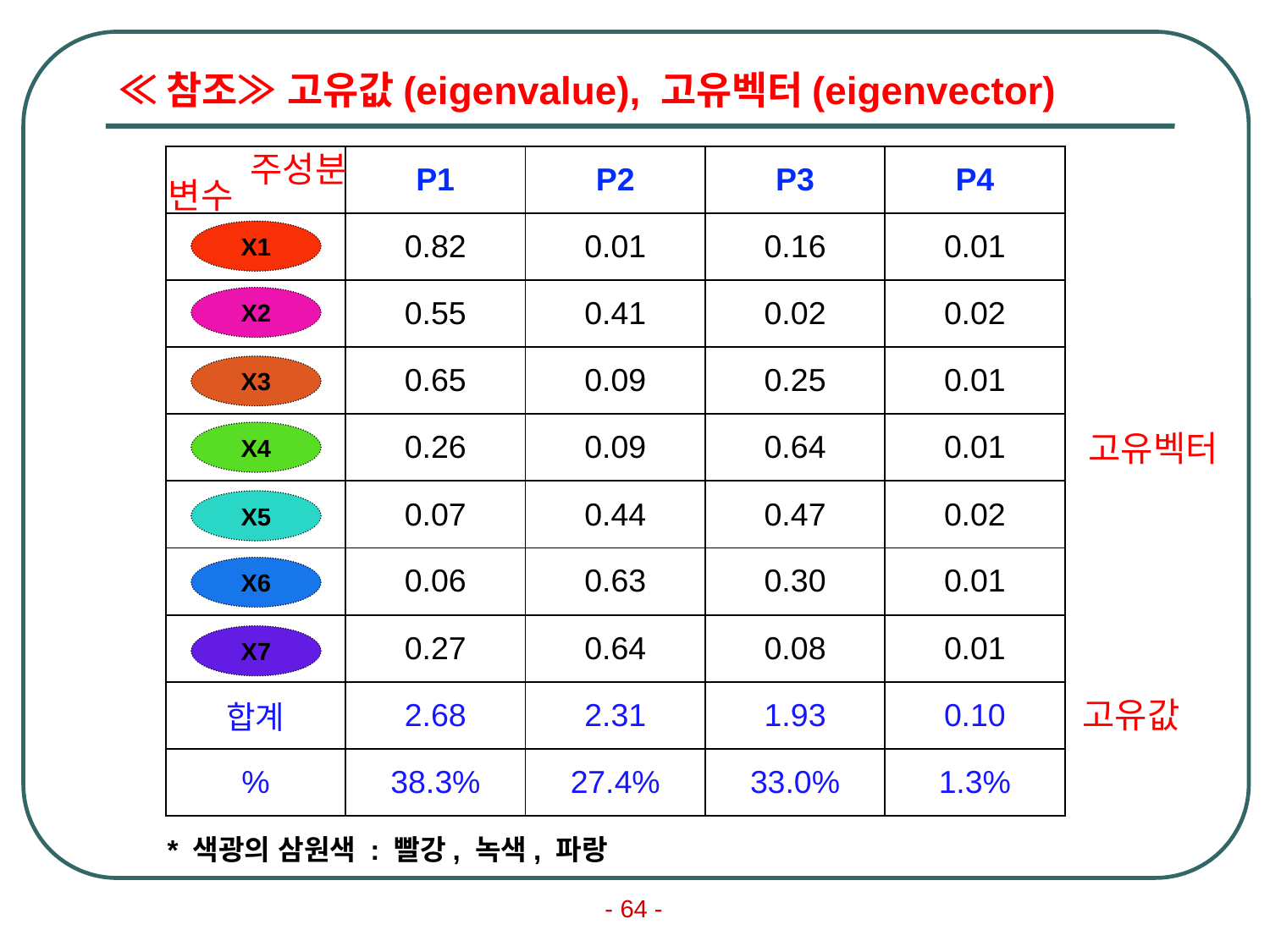

# ≪참조≫ 고유값(eigenvalue), 고유벡터(eigenvector)
주성분
|  | P1 | P2 | P3 | P4 |
| --- | --- | --- | --- | --- |
| X1 | 0.82 | 0.01 | 0.16 | 0.01 |
|  | 0.55 | 0.41 | 0.02 | 0.02 |
|  | 0.65 | 0.09 | 0.25 | 0.01 |
|  | 0.26 | 0.09 | 0.64 | 0.01 |
|  | 0.07 | 0.44 | 0.47 | 0.02 |
|  | 0.06 | 0.63 | 0.30 | 0.01 |
|  | 0.27 | 0.64 | 0.08 | 0.01 |
| 합계 | 2.68 | 2.31 | 1.93 | 0.10 |
| % | 38.3% | 27.4% | 33.0% | 1.3% |
변수
X1
X2
X3
고유벡터
X4
X5
X6
X7
고유값
* 색광의 삼원색 : 빨강, 녹색, 파랑
- 64 -